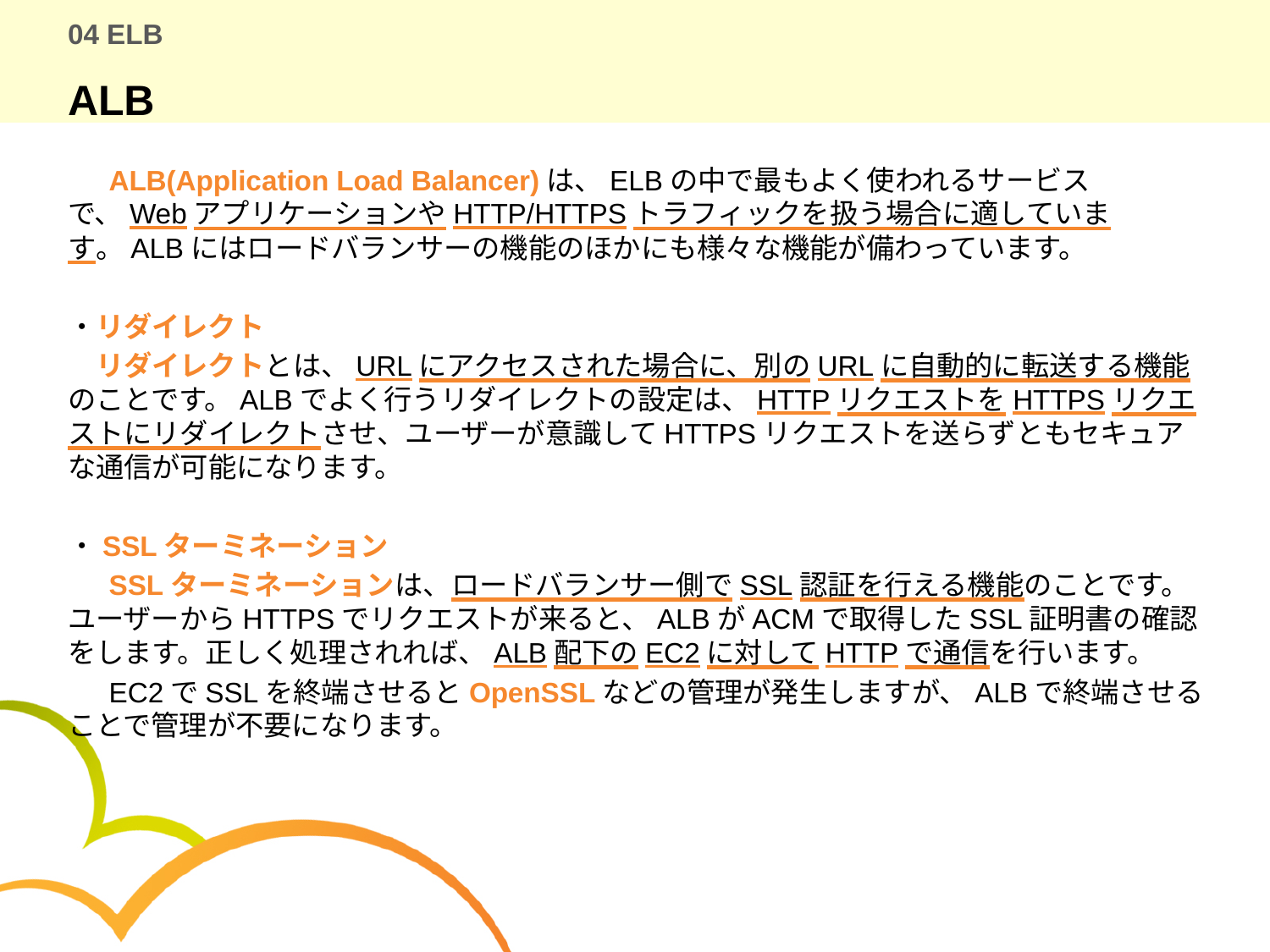

# 04 ELB
ALB
　 ALB(Application Load Balancer)は、ELBの中で最もよく使われるサービスで、WebアプリケーションやHTTP/HTTPSトラフィックを扱う場合に適しています。ALBにはロードバランサーの機能のほかにも様々な機能が備わっています。

・リダイレクト
　リダイレクトとは、URLにアクセスされた場合に、別のURLに自動的に転送する機能のことです。ALBでよく行うリダイレクトの設定は、HTTPリクエストをHTTPSリクエストにリダイレクトさせ、ユーザーが意識してHTTPSリクエストを送らずともセキュアな通信が可能になります。

・SSLターミネーション
　 SSLターミネーションは、ロードバランサー側でSSL認証を行える機能のことです。ユーザーからHTTPSでリクエストが来ると、ALBがACMで取得したSSL証明書の確認をします。正しく処理されれば、ALB配下のEC2に対してHTTPで通信を行います。
　 EC2でSSLを終端させるとOpenSSLなどの管理が発生しますが、ALBで終端させることで管理が不要になります。